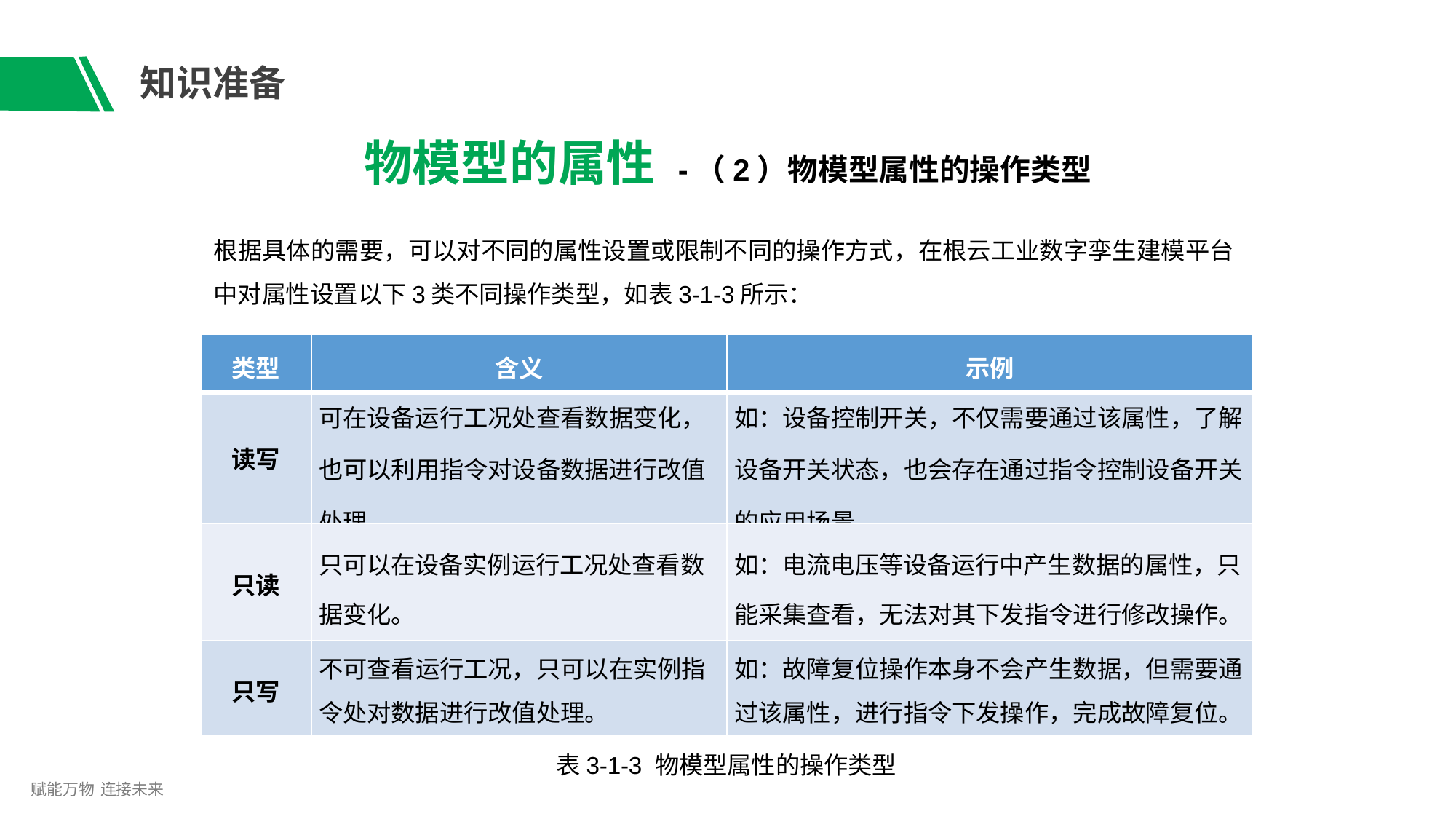

# 知识准备
物模型的属性 -（2）物模型属性的操作类型
根据具体的需要，可以对不同的属性设置或限制不同的操作方式，在根云工业数字孪生建模平台
中对属性设置以下3类不同操作类型，如表3-1-3所示：
| 类型 | 含义 | 示例 |
| --- | --- | --- |
| 读写 | 可在设备运行工况处查看数据变化， 也可以利用指令对设备数据进行改值 处理。 | 如：设备控制开关，不仅需要通过该属性，了解 设备开关状态，也会存在通过指令控制设备开关 的应用场景。 |
| 只读 | 只可以在设备实例运行工况处查看数 据变化。 | 如：电流电压等设备运行中产生数据的属性，只 能采集查看，无法对其下发指令进行修改操作。 |
| 只写 | 不可查看运行工况，只可以在实例指 令处对数据进行改值处理。 | 如：故障复位操作本身不会产生数据，但需要通 过该属性，进行指令下发操作，完成故障复位。 |
表3-1-3 物模型属性的操作类型
赋能万物 连接未来